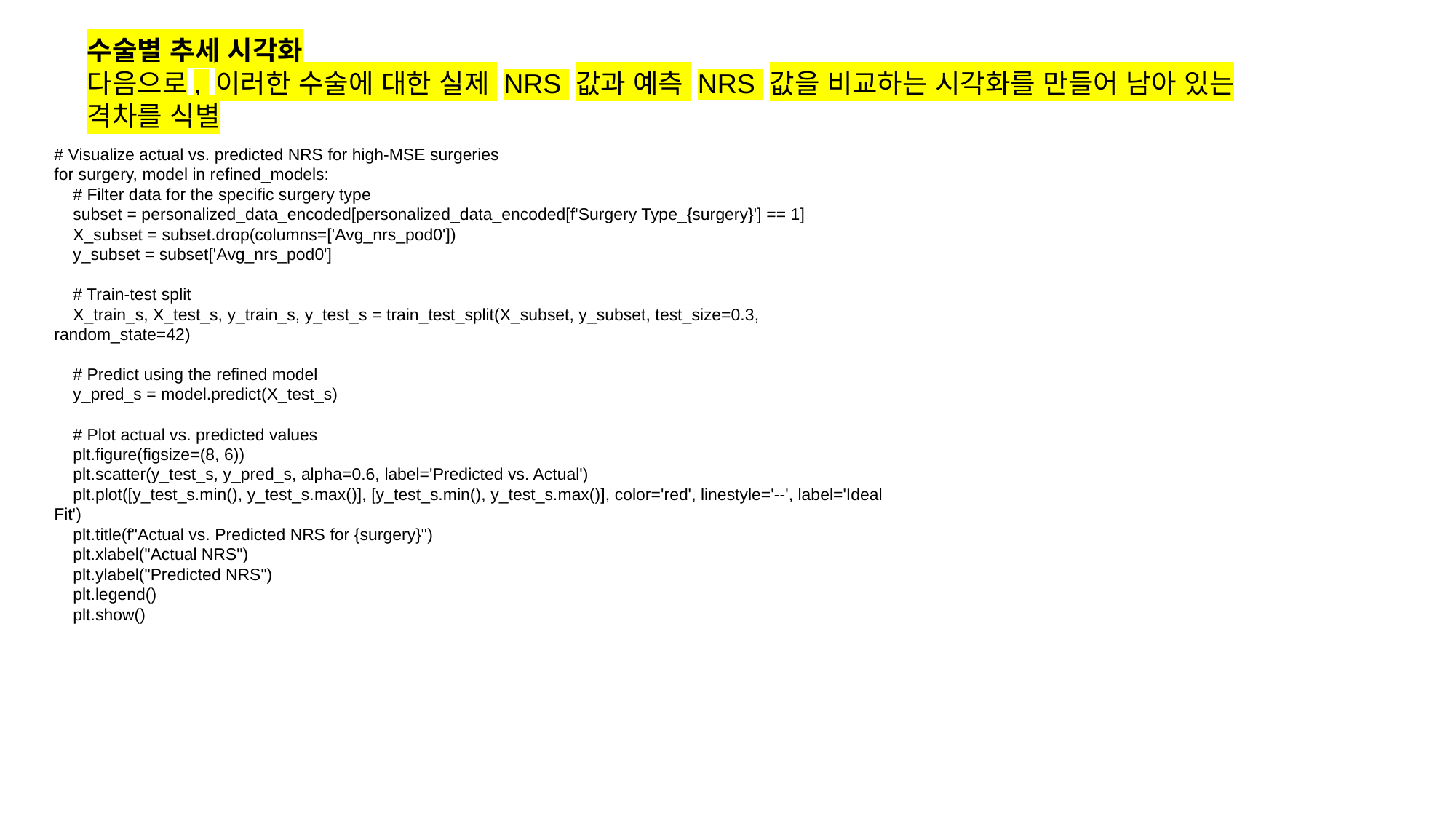

수술별 추세 시각화
다음으로, 이러한 수술에 대한 실제 NRS 값과 예측 NRS 값을 비교하는 시각화를 만들어 남아 있는 격차를 식별
# Visualize actual vs. predicted NRS for high-MSE surgeries
for surgery, model in refined_models:
    # Filter data for the specific surgery type
    subset = personalized_data_encoded[personalized_data_encoded[f'Surgery Type_{surgery}'] == 1]
    X_subset = subset.drop(columns=['Avg_nrs_pod0'])
    y_subset = subset['Avg_nrs_pod0']

    # Train-test split
    X_train_s, X_test_s, y_train_s, y_test_s = train_test_split(X_subset, y_subset, test_size=0.3, random_state=42)

    # Predict using the refined model
    y_pred_s = model.predict(X_test_s)

    # Plot actual vs. predicted values
    plt.figure(figsize=(8, 6))
    plt.scatter(y_test_s, y_pred_s, alpha=0.6, label='Predicted vs. Actual')
    plt.plot([y_test_s.min(), y_test_s.max()], [y_test_s.min(), y_test_s.max()], color='red', linestyle='--', label='Ideal Fit')
    plt.title(f"Actual vs. Predicted NRS for {surgery}")
    plt.xlabel("Actual NRS")
    plt.ylabel("Predicted NRS")
    plt.legend()
    plt.show()